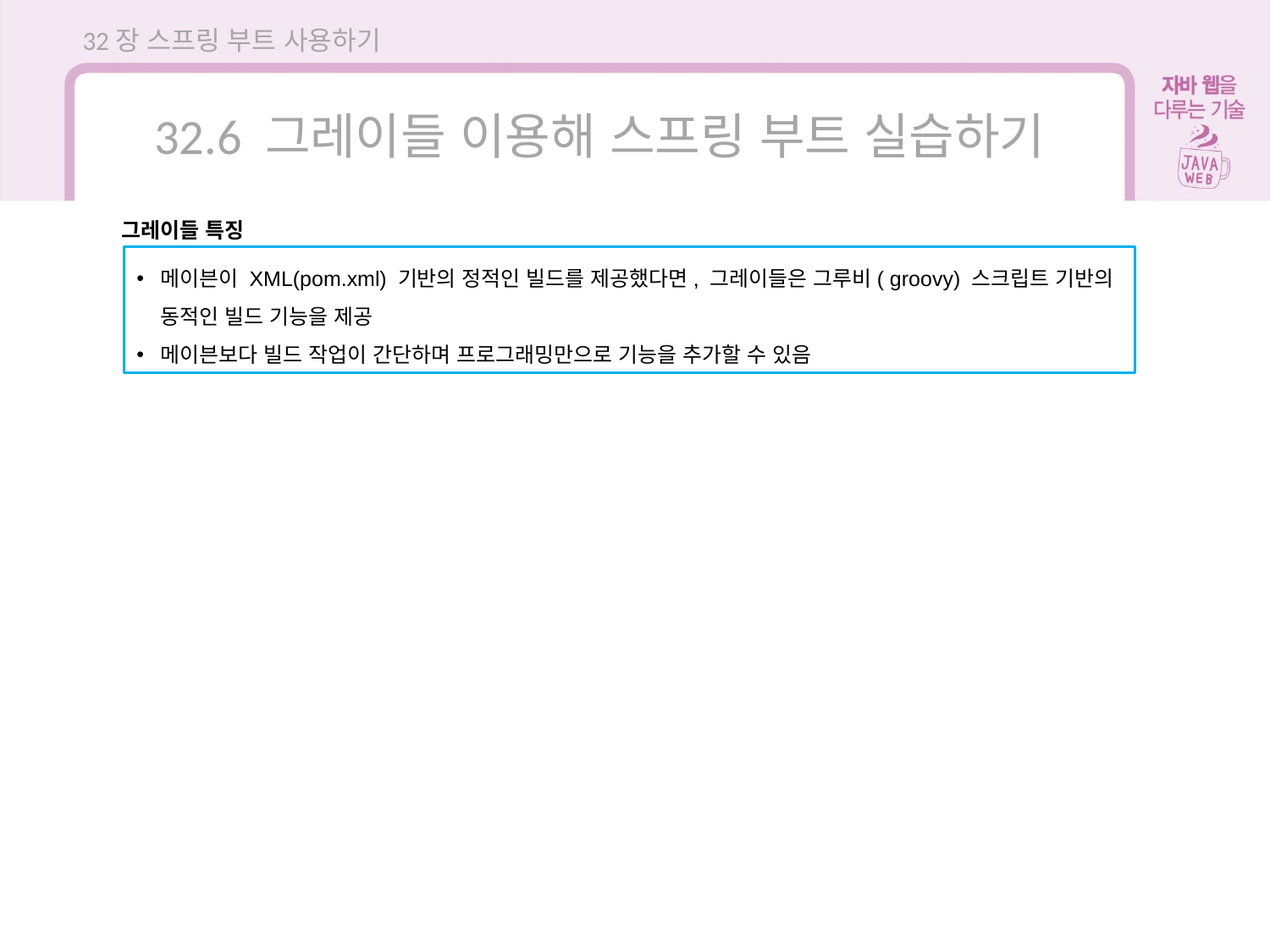

32장 스프링 부트 사용하기
32.6 그레이들 이용해 스프링 부트 실습하기

그레이들 특징
메이븐이 XML(pom.xml) 기반의 정적인 빌드를 제공했다면, 그레이들은 그루비( groovy) 스크립트 기반의 동적인 빌드 기능을 제공
메이븐보다 빌드 작업이 간단하며 프로그래밍만으로 기능을 추가할 수 있음